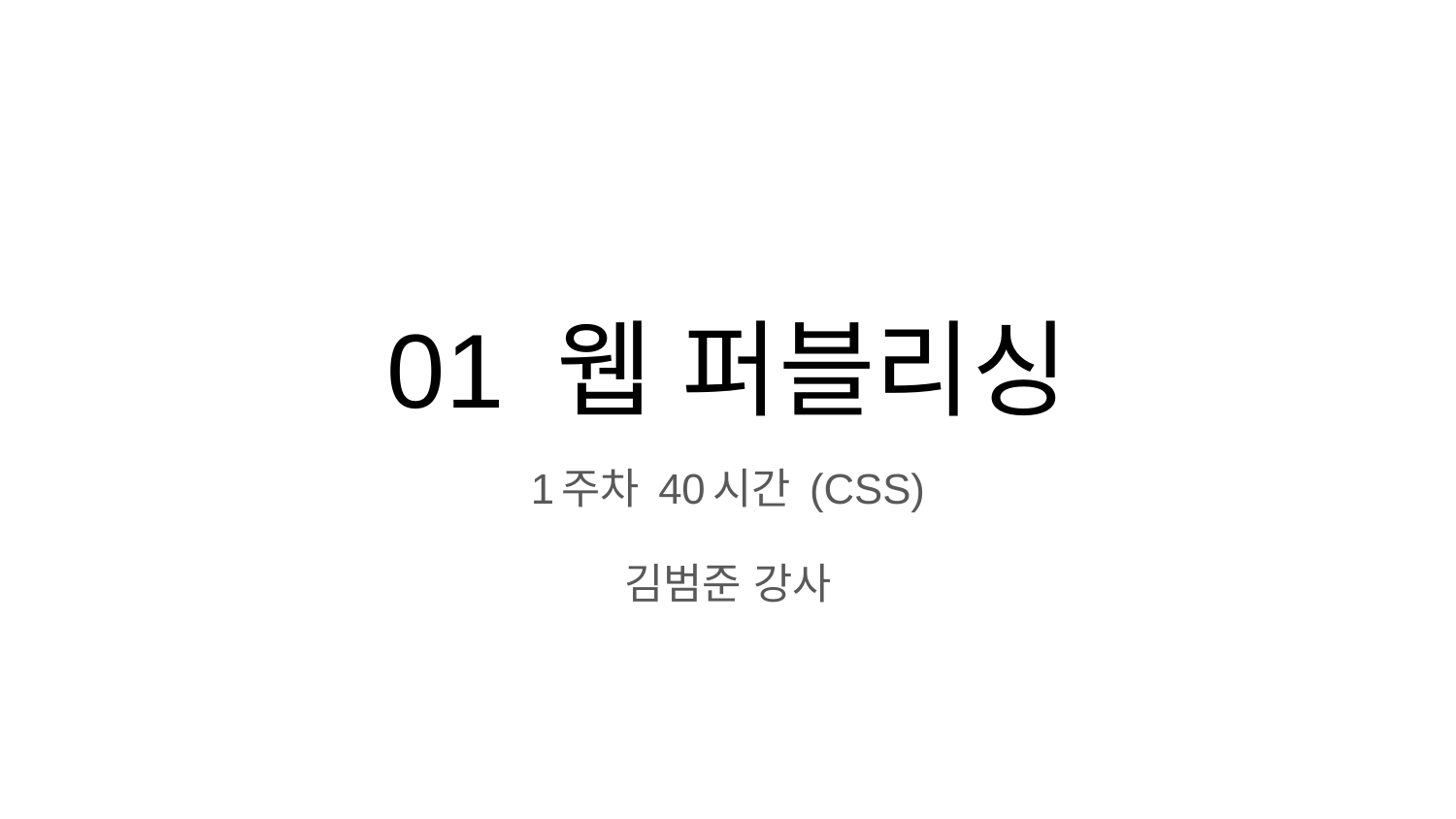

# 01 웹 퍼블리싱
1주차 40시간 (CSS)

김범준 강사